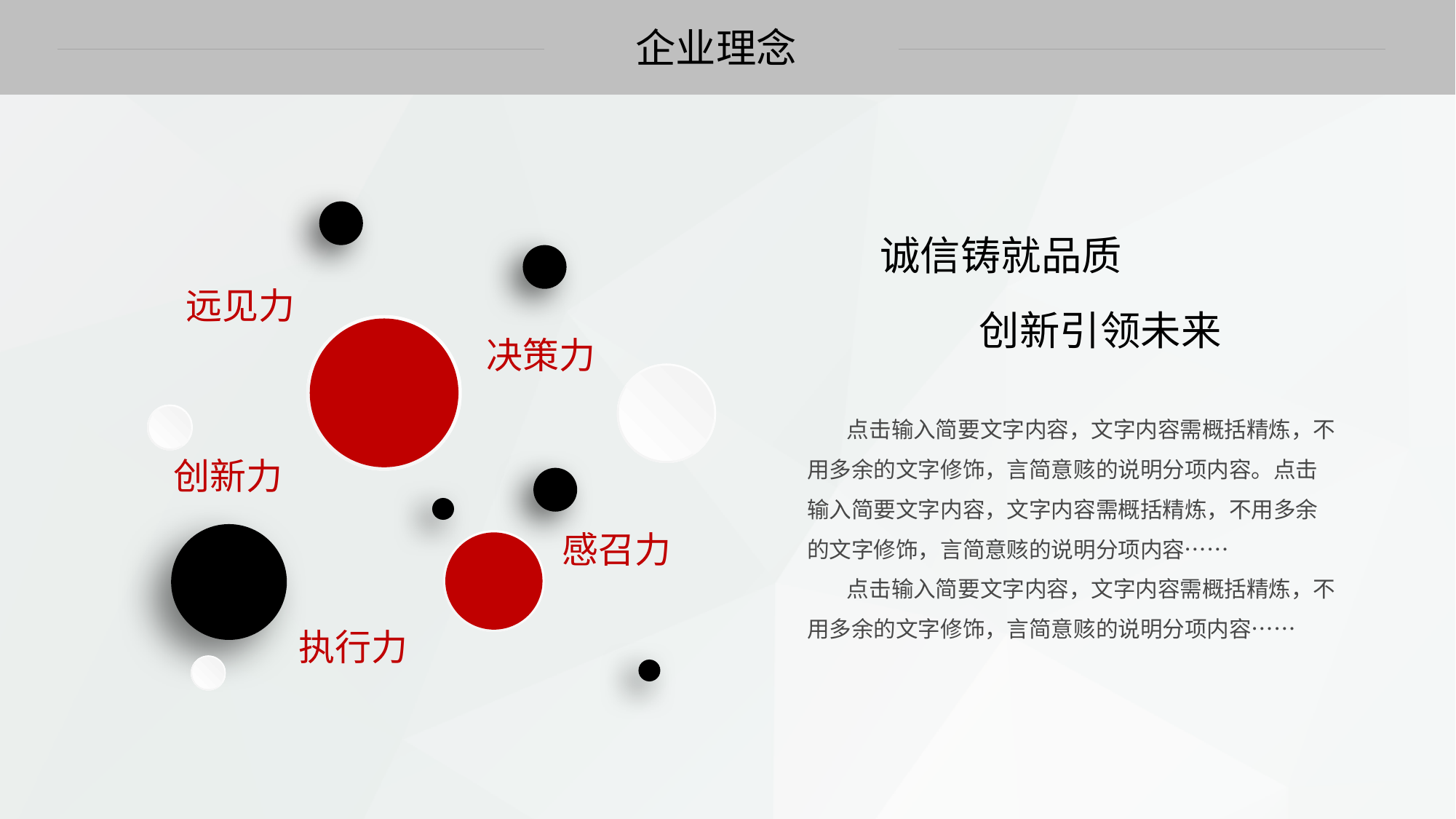

企业理念

诚信铸就品质

远见力
创新引领未来

决策力

       点击输入简要文字内容，文字内容需概括精炼，不用多余的文字修饰，言简意赅的说明分项内容。点击输入简要文字内容，文字内容需概括精炼，不用多余的文字修饰，言简意赅的说明分项内容……
       点击输入简要文字内容，文字内容需概括精炼，不用多余的文字修饰，言简意赅的说明分项内容……

创新力

感召力

执行力